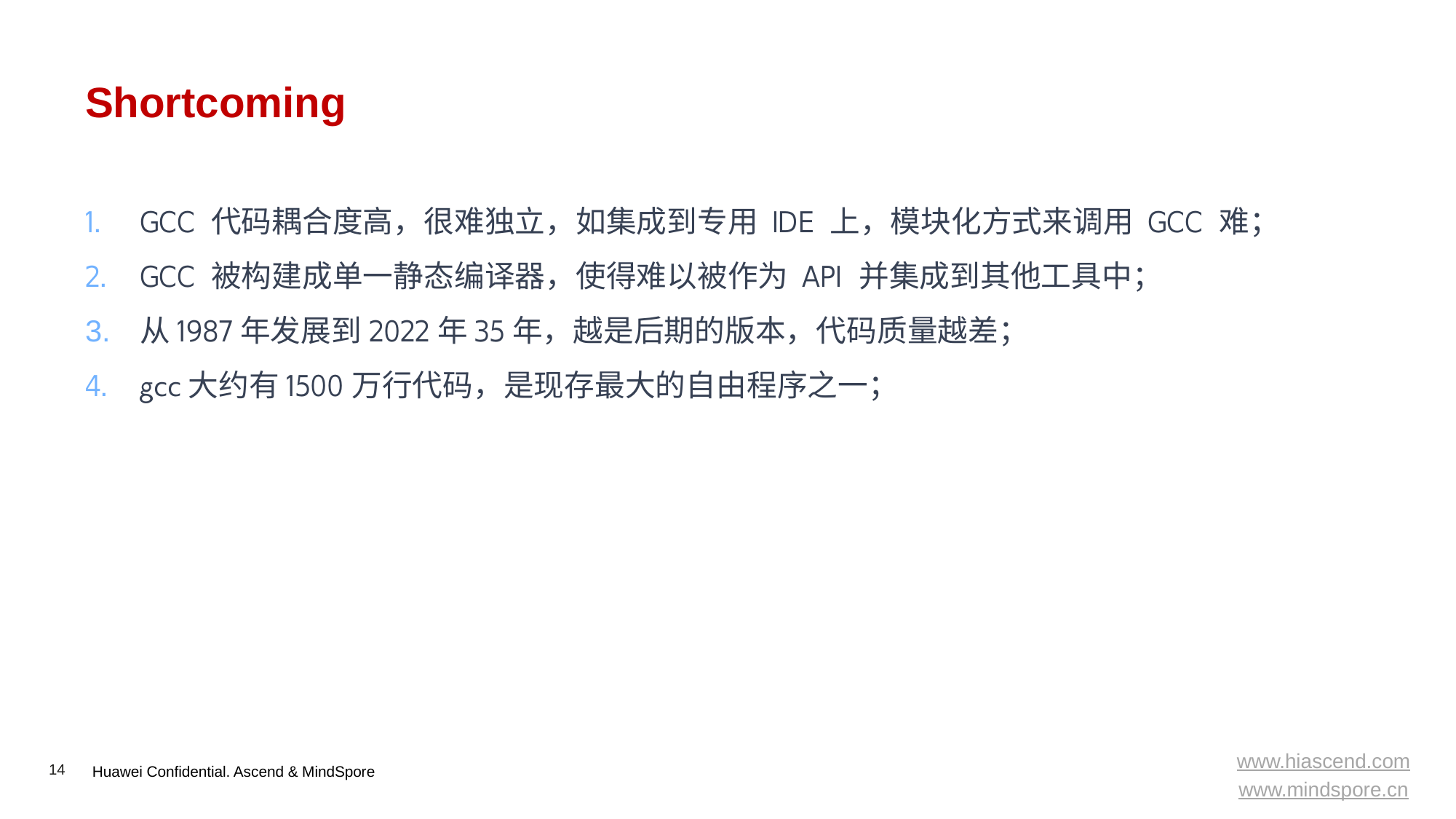

# Shortcoming
GCC 代码耦合度高，很难独立，如集成到专用 IDE 上，模块化方式来调用 GCC 难；
GCC 被构建成单一静态编译器，使得难以被作为 API 并集成到其他工具中；
从1987年发展到2022年35年，越是后期的版本，代码质量越差；
gcc大约有1500万行代码，是现存最大的自由程序之一；